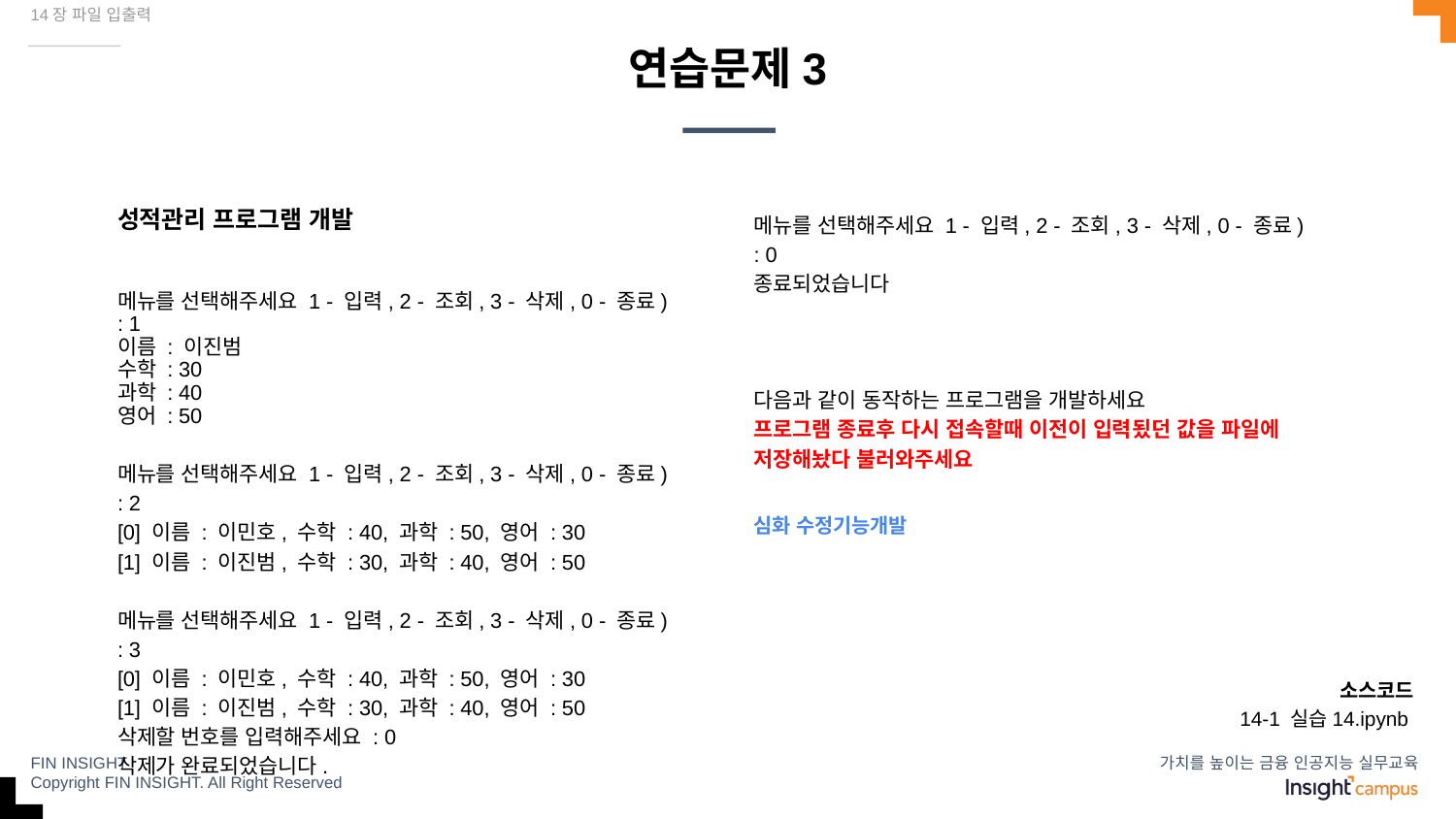

14장 파일 입출력
# 연습문제3
성적관리 프로그램 개발

메뉴를 선택해주세요 1 - 입력, 2 - 조회, 3 - 삭제, 0 - 종료) : 1
이름 : 이진범
수학 : 30
과학 : 40
영어 : 50

메뉴를 선택해주세요 1 - 입력, 2 - 조회, 3 - 삭제, 0 - 종료) : 2
[0] 이름 : 이민호, 수학 : 40, 과학 : 50, 영어 : 30
[1] 이름 : 이진범, 수학 : 30, 과학 : 40, 영어 : 50

메뉴를 선택해주세요 1 - 입력, 2 - 조회, 3 - 삭제, 0 - 종료) : 3
[0] 이름 : 이민호, 수학 : 40, 과학 : 50, 영어 : 30
[1] 이름 : 이진범, 수학 : 30, 과학 : 40, 영어 : 50
삭제할 번호를 입력해주세요 : 0
삭제가 완료되었습니다.

메뉴를 선택해주세요 1 - 입력, 2 - 조회, 3 - 삭제, 0 - 종료) : 0
종료되었습니다

다음과 같이 동작하는 프로그램을 개발하세요
프로그램 종료후 다시 접속할때 이전이 입력됬던 값을 파일에 저장해놨다 불러와주세요

심화 수정기능개발

소스코드
14-1 실습14.ipynb